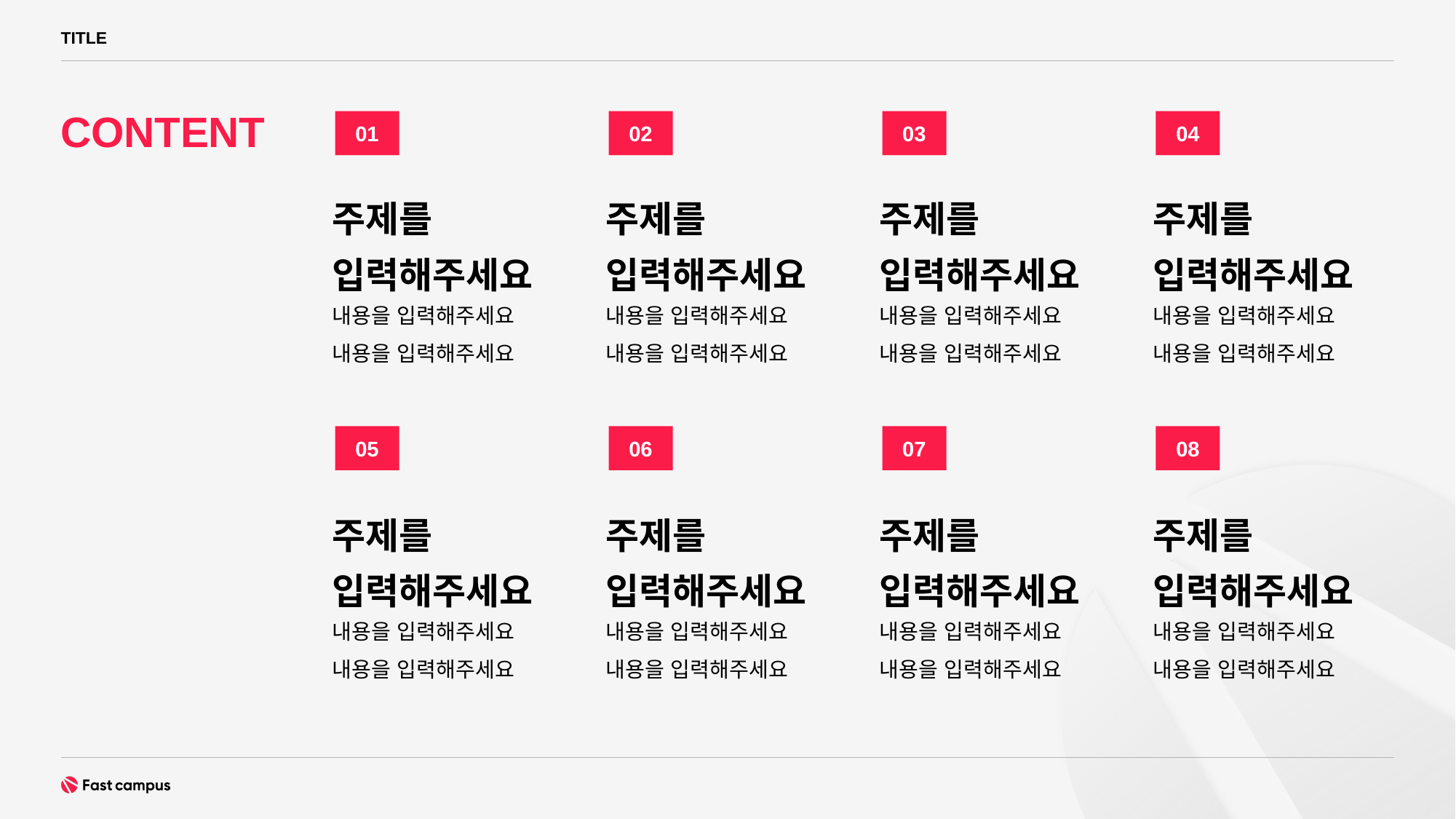

TITLE
CONTENT
01
02
03
04
주제를
입력해주세요
주제를
입력해주세요
주제를
입력해주세요
주제를
입력해주세요
내용을 입력해주세요
내용을 입력해주세요
내용을 입력해주세요
내용을 입력해주세요
내용을 입력해주세요
내용을 입력해주세요
내용을 입력해주세요
내용을 입력해주세요
05
06
07
08
주제를
입력해주세요
주제를
입력해주세요
주제를
입력해주세요
주제를
입력해주세요
내용을 입력해주세요
내용을 입력해주세요
내용을 입력해주세요
내용을 입력해주세요
내용을 입력해주세요
내용을 입력해주세요
내용을 입력해주세요
내용을 입력해주세요